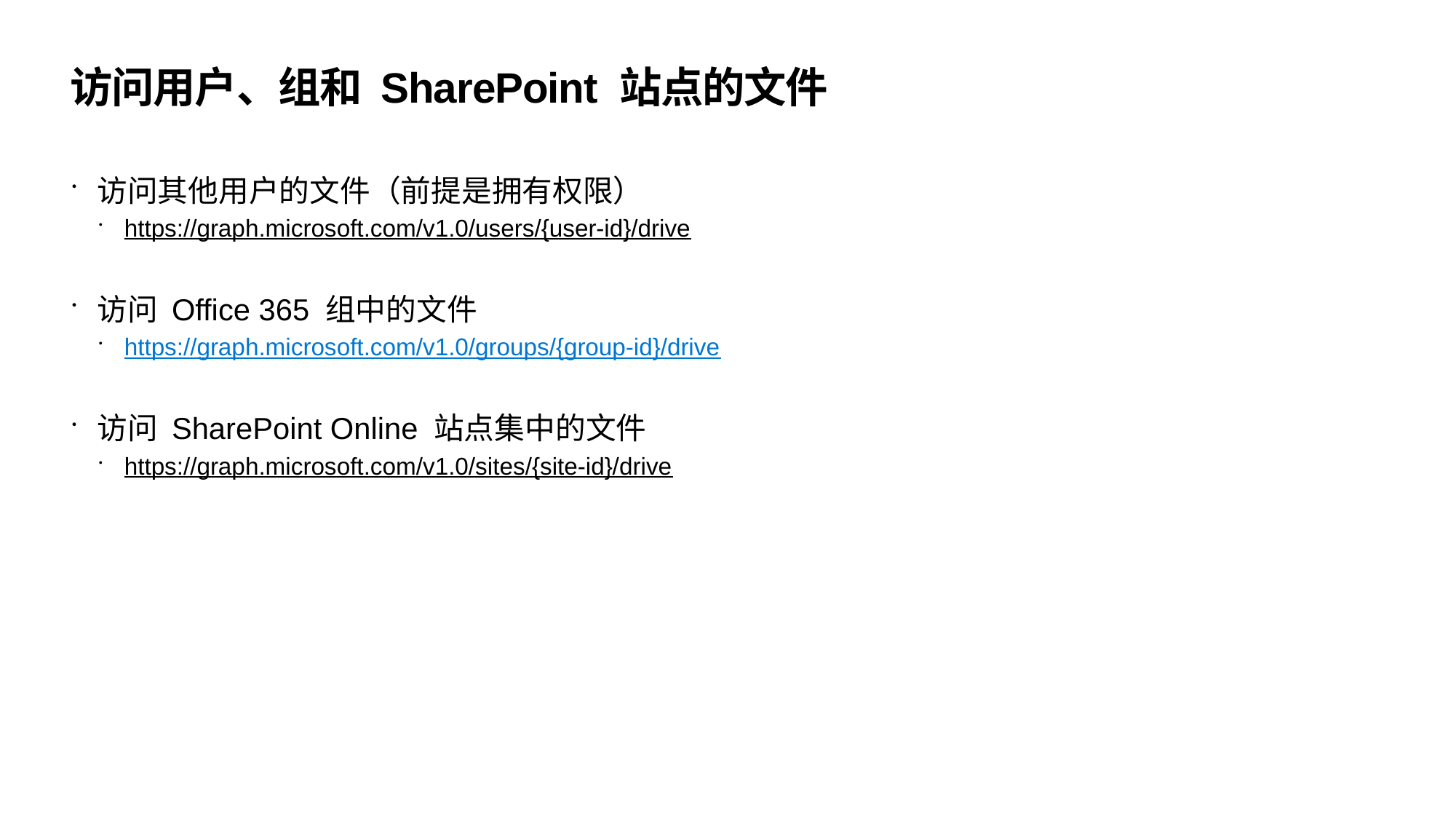

# 访问用户、组和 SharePoint 站点的文件
访问其他用户的文件（前提是拥有权限）
https://graph.microsoft.com/v1.0/users/{user-id}/drive

访问 Office 365 组中的文件
https://graph.microsoft.com/v1.0/groups/{group-id}/drive

访问 SharePoint Online 站点集中的文件
https://graph.microsoft.com/v1.0/sites/{site-id}/drive